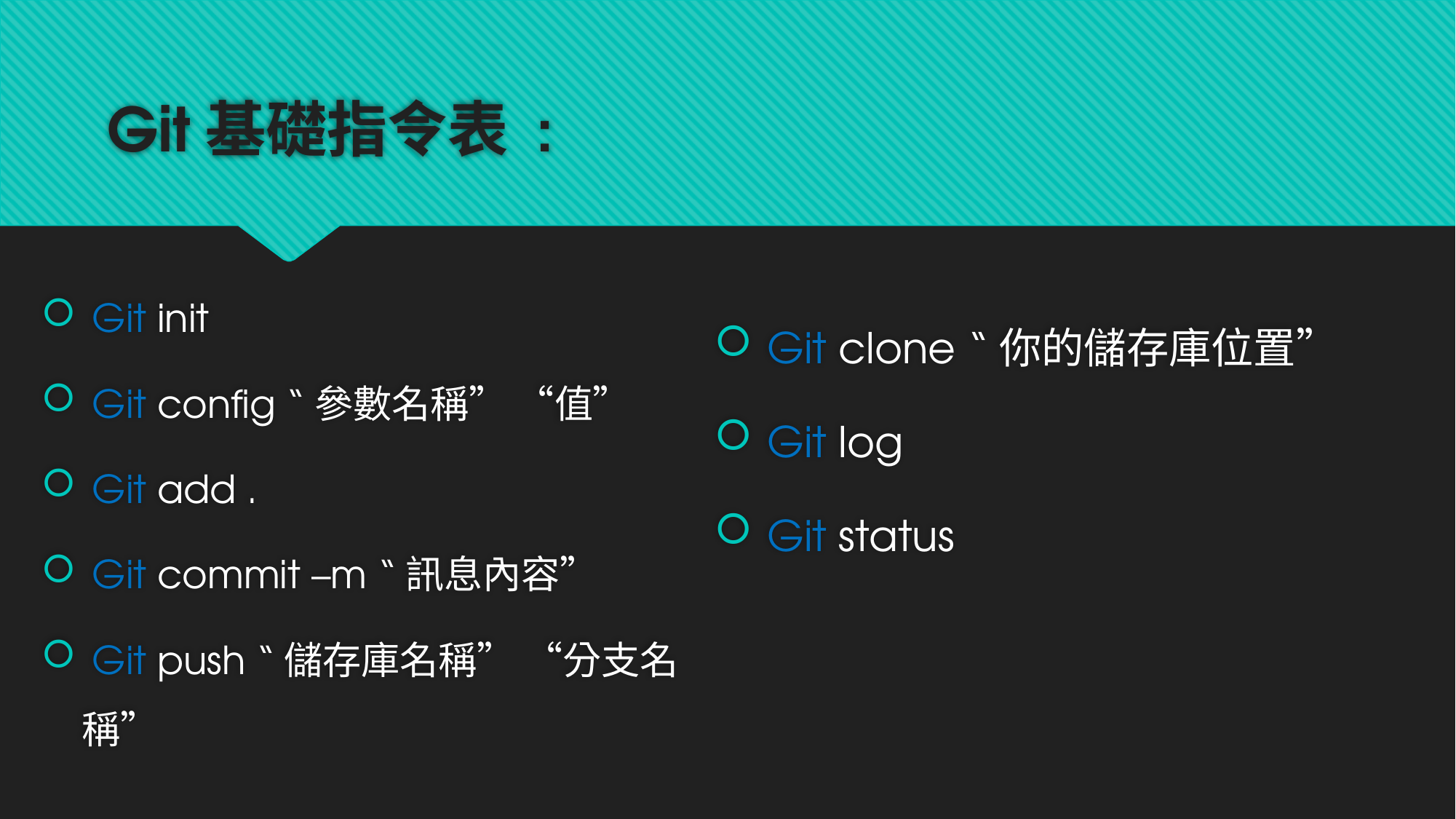

# Git基礎指令表 :
 Git clone “你的儲存庫位置”
 Git log
 Git status
 Git init
 Git config “參數名稱” “值”
 Git add .
 Git commit –m “訊息內容”
 Git push “儲存庫名稱” “分支名稱”